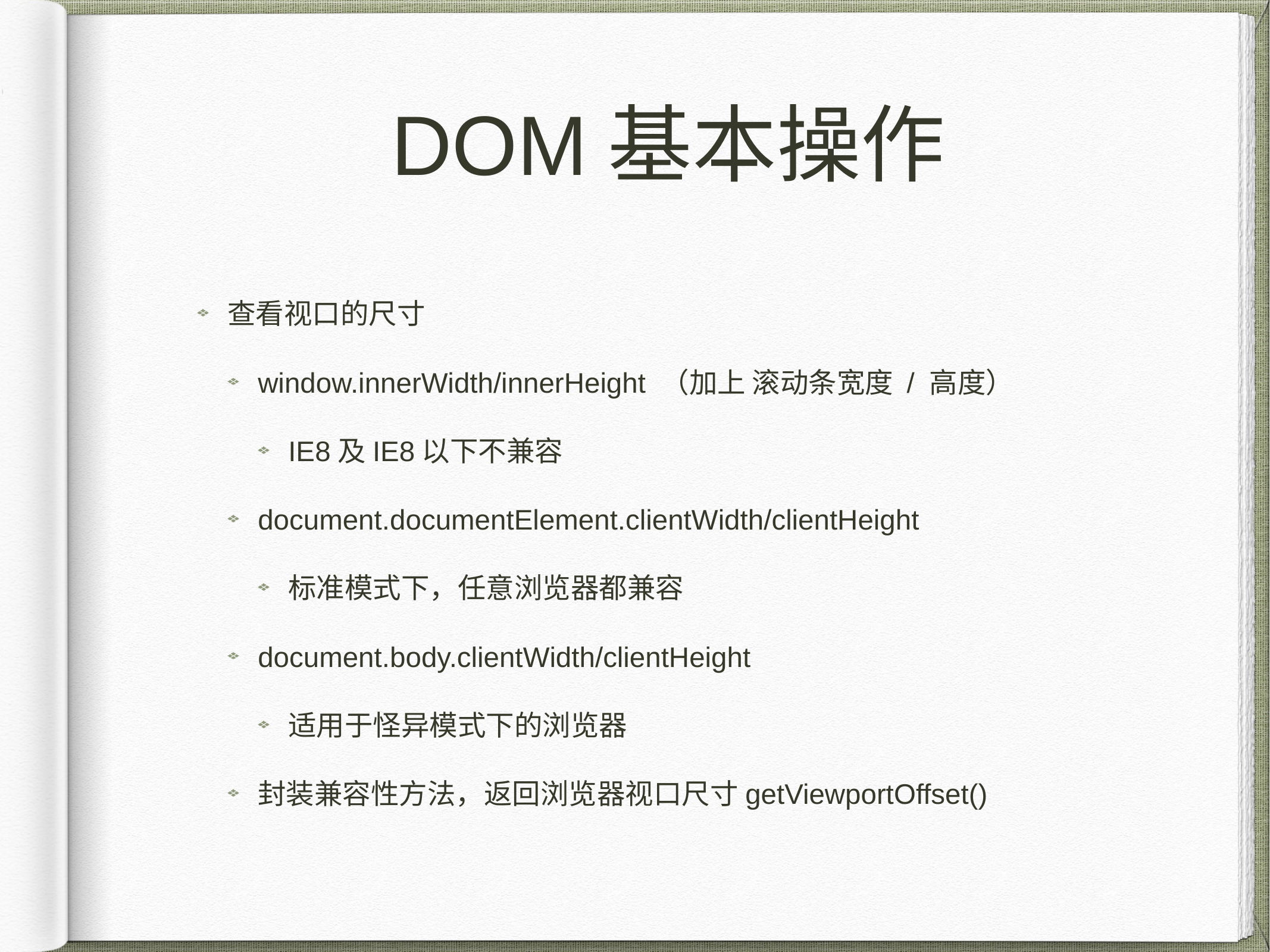

# DOM基本操作
查看视口的尺寸
window.innerWidth/innerHeight （加上 滚动条宽度 / 高度）
IE8及IE8以下不兼容
document.documentElement.clientWidth/clientHeight
标准模式下，任意浏览器都兼容
document.body.clientWidth/clientHeight
适用于怪异模式下的浏览器
封装兼容性方法，返回浏览器视口尺寸getViewportOffset()